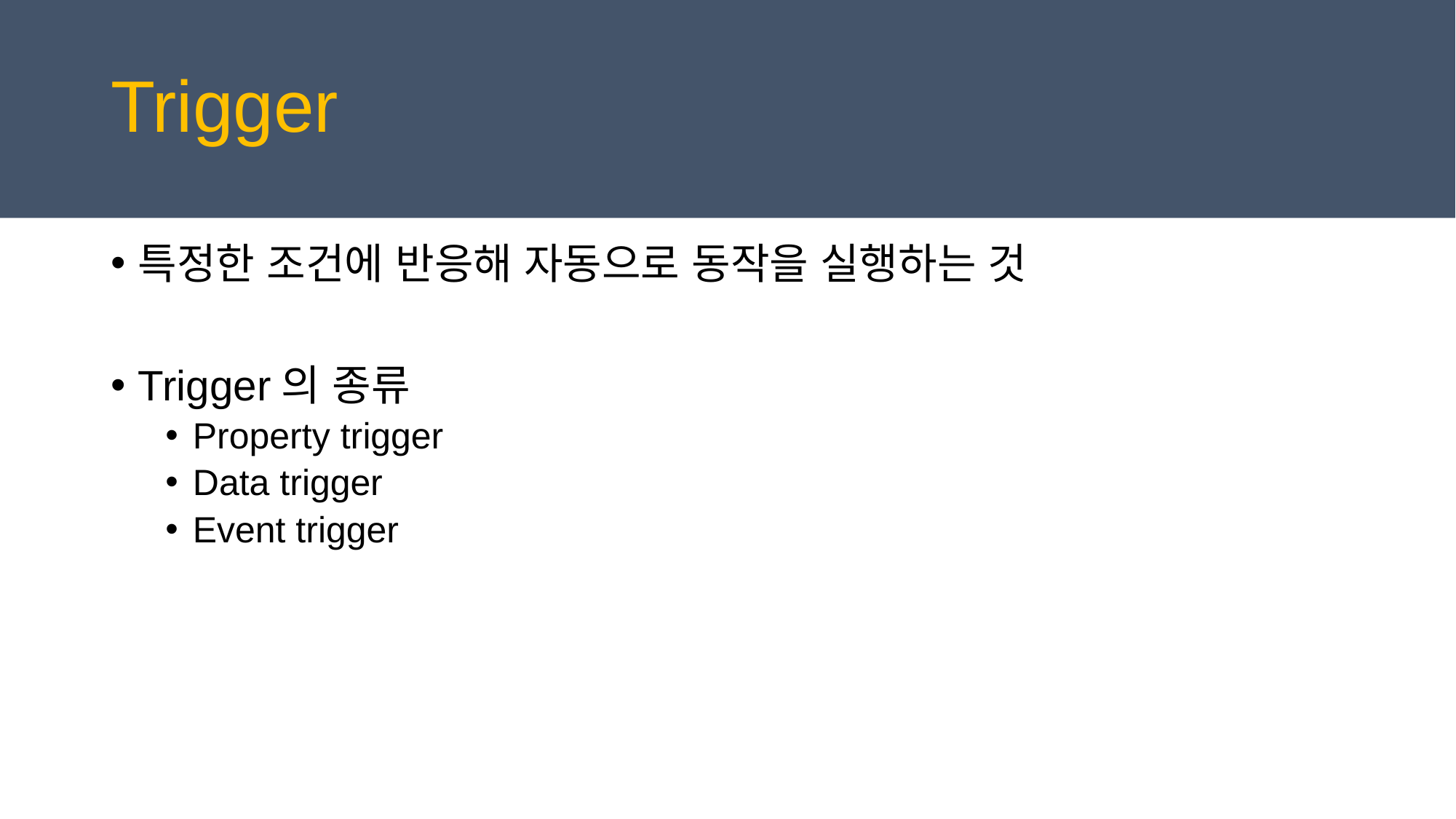

# Trigger
특정한 조건에 반응해 자동으로 동작을 실행하는 것

Trigger의 종류
Property trigger
Data trigger
Event trigger